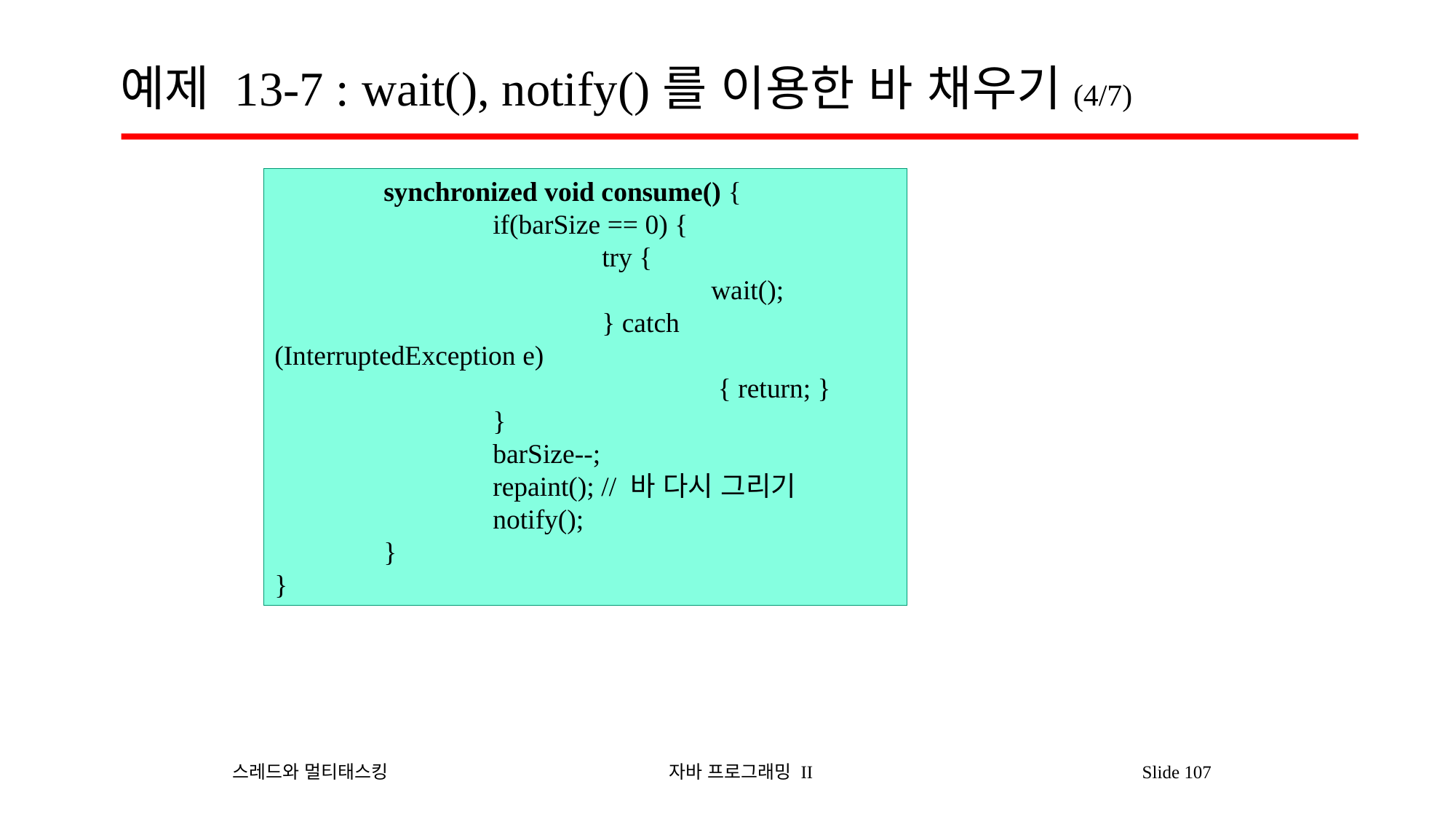

# 예제 13-7 : wait(), notify()를 이용한 바 채우기(4/7)
	synchronized void consume() {
		if(barSize == 0) {
			try {
				wait();
			} catch (InterruptedException e)
				 { return; }
		}
		barSize--;
		repaint(); // 바 다시 그리기
		notify();
	}
}